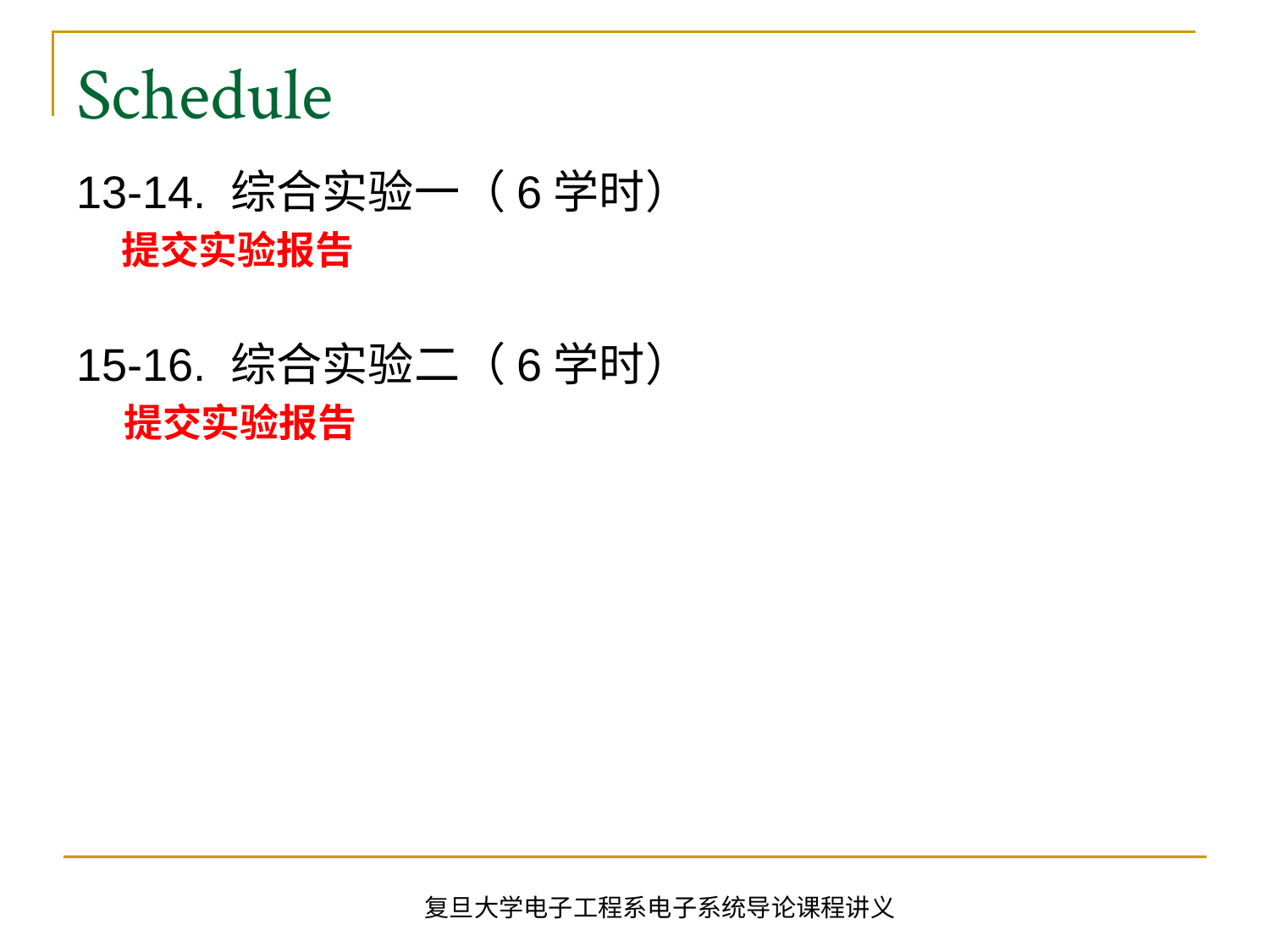

# Schedule
13-14. 综合实验一（6学时）
提交实验报告

15-16. 综合实验二（6学时）
提交实验报告